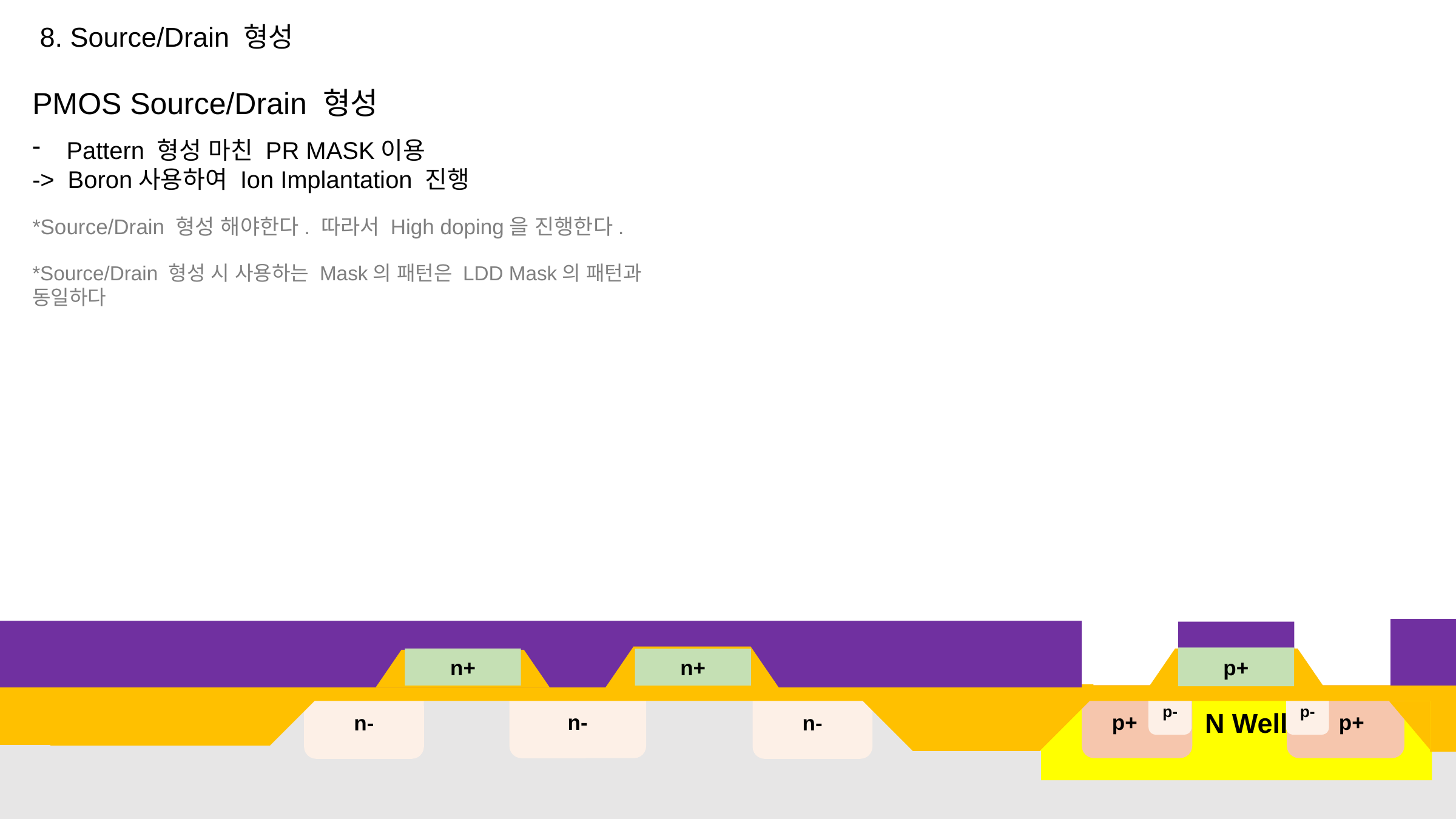

8. Source/Drain 형성
PMOS Source/Drain 형성

Pattern 형성 마친 PR MASK이용
->  Boron사용하여 Ion Implantation 진행
*Source/Drain 형성 해야한다. 따라서 High doping을 진행한다.
*Source/Drain 형성 시 사용하는 Mask의 패턴은 LDD Mask의 패턴과 동일하다

p+
n+

n+

   p+
  p+
n-

n-
n-
p-
p-
          N Well